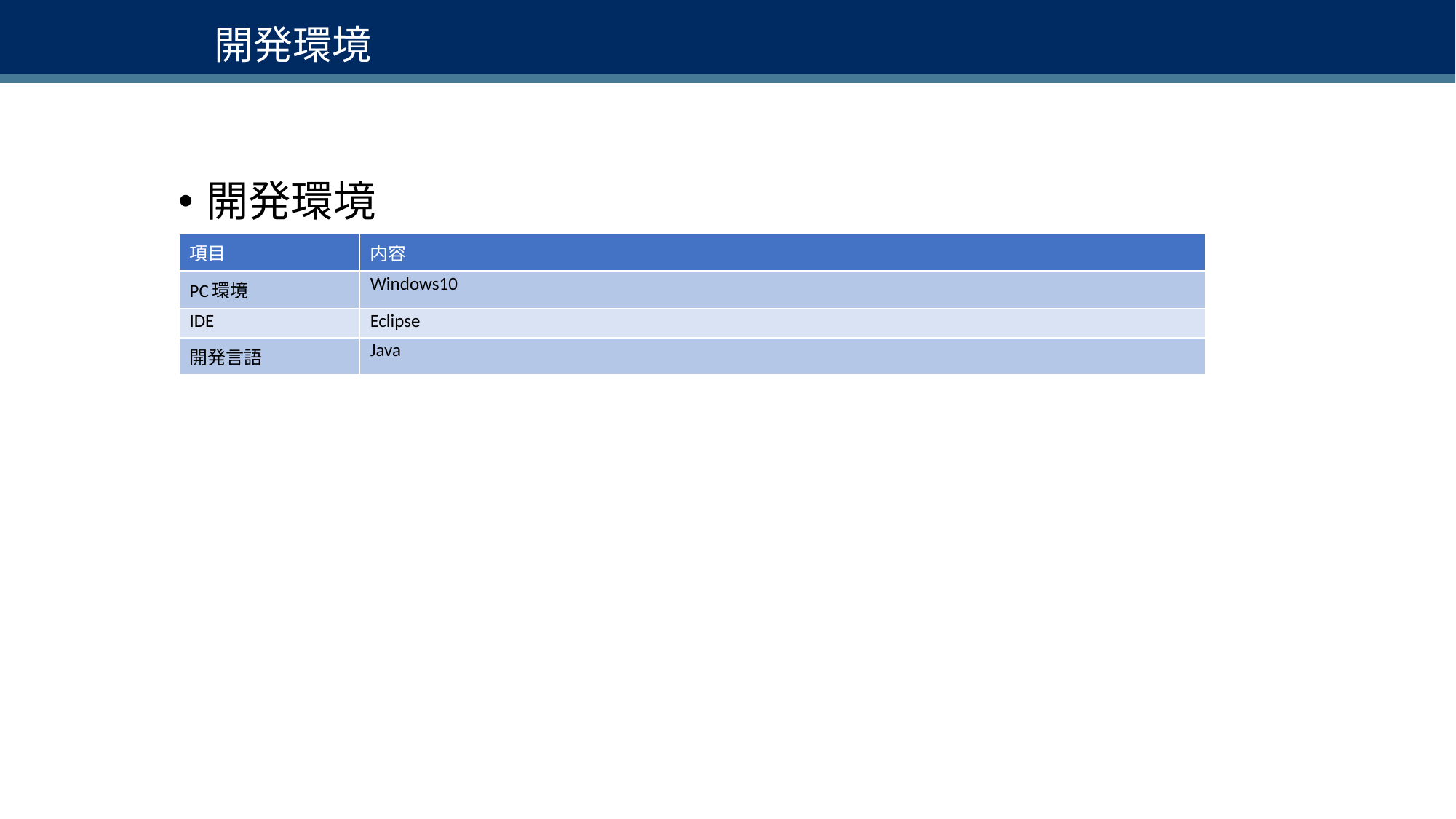

# 開発環境
開発環境
| 項目 | 内容 |
| --- | --- |
| PC環境 | Windows10 |
| IDE | Eclipse |
| 開発言語 | Java |